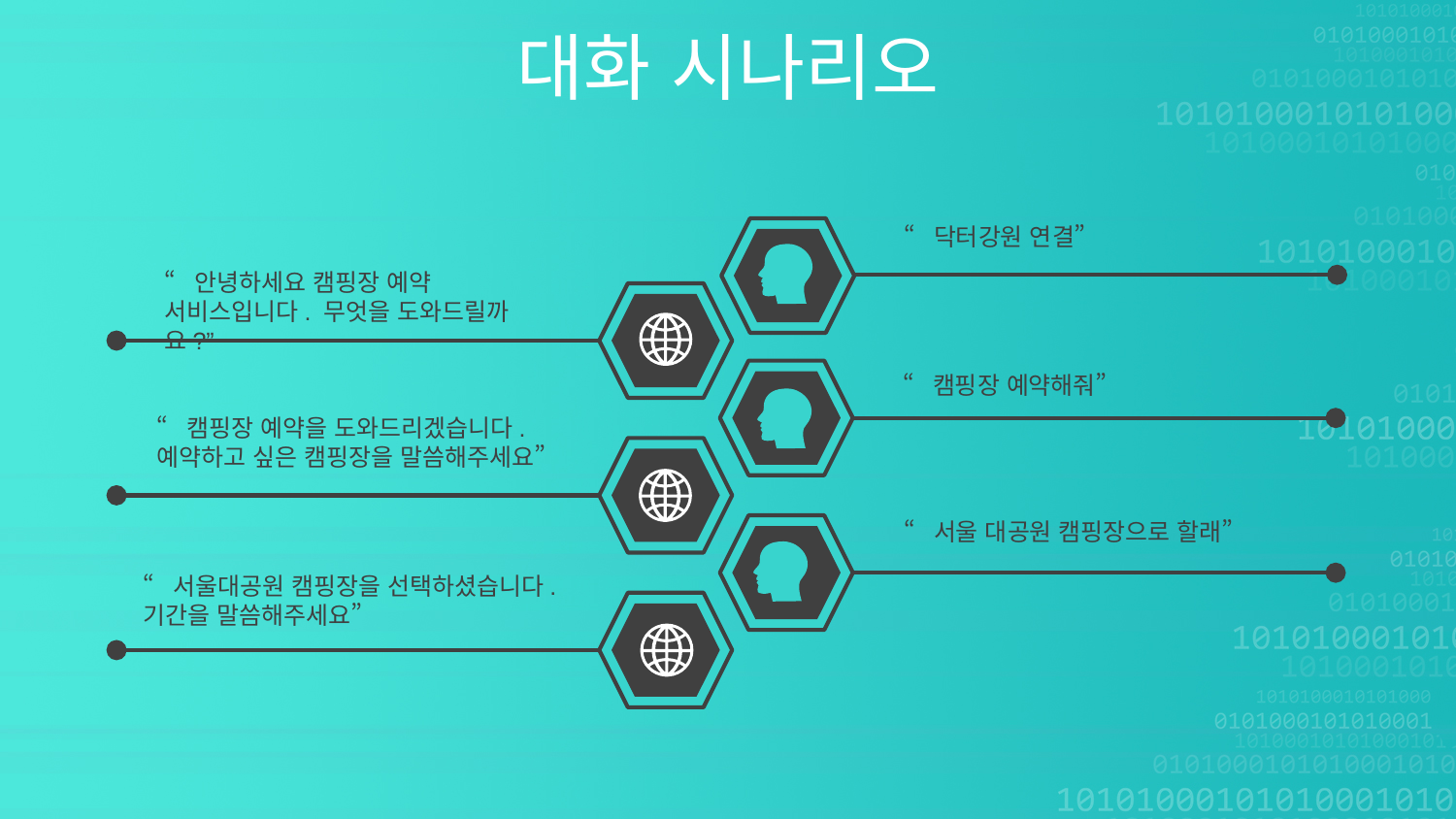

대화 시나리오
“닥터강원 연결”

“안녕하세요 캠핑장 예약 서비스입니다. 무엇을 도와드릴까요?”

“캠핑장 예약해줘”

“캠핑장 예약을 도와드리겠습니다. 예약하고 싶은 캠핑장을 말씀해주세요”

“서울 대공원 캠핑장으로 할래”

“서울대공원 캠핑장을 선택하셨습니다. 기간을 말씀해주세요”